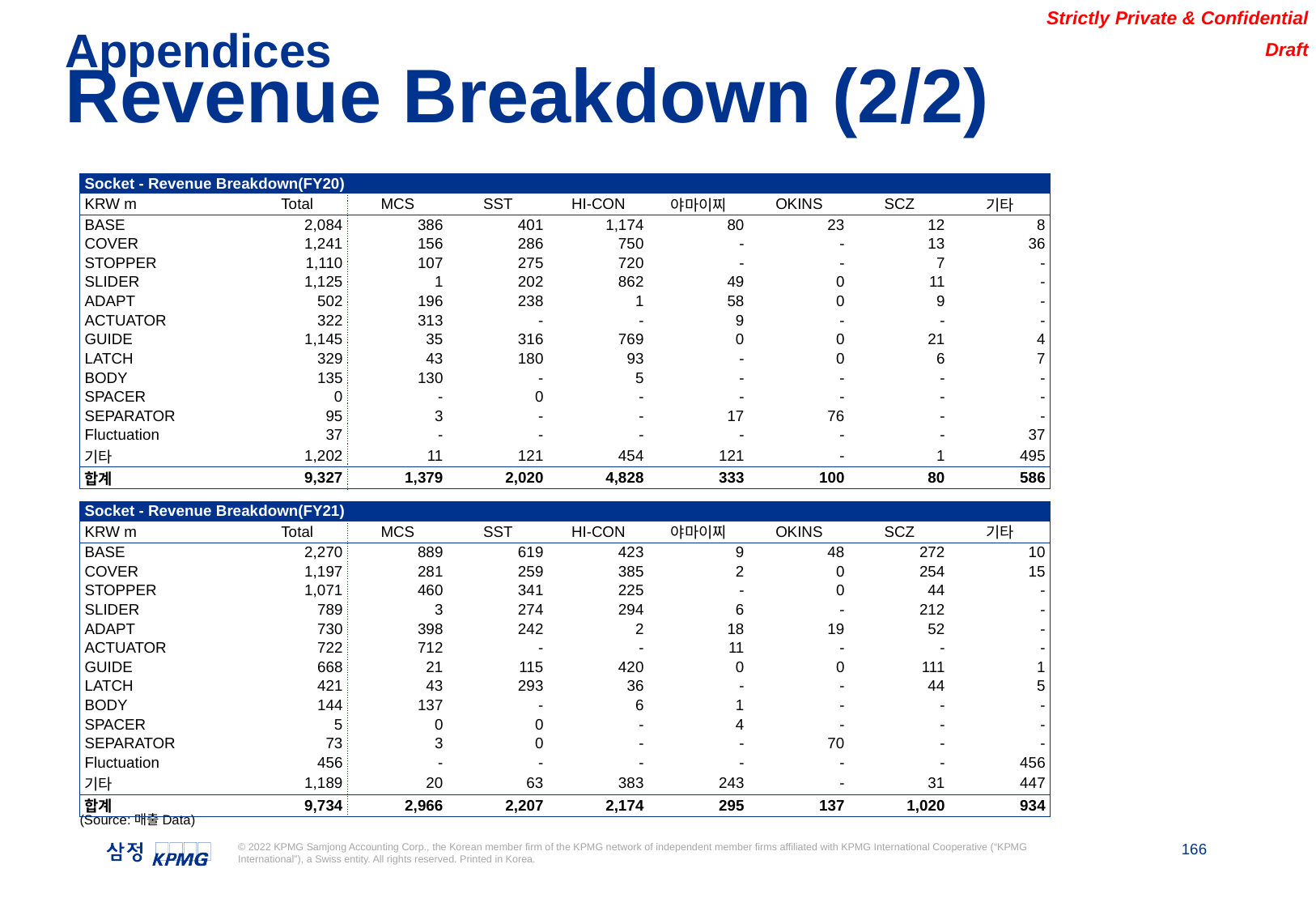

Appendices
Revenue Breakdown (2/2)
| Socket - Revenue Breakdown(FY20) |  |  |  |  |  |  |  |  |
| --- | --- | --- | --- | --- | --- | --- | --- | --- |
| KRW m | Total | MCS | SST | HI-CON | 야마이찌 | OKINS | SCZ | 기타 |
| BASE | 2,084 | 386 | 401 | 1,174 | 80 | 23 | 12 | 8 |
| COVER | 1,241 | 156 | 286 | 750 | - | - | 13 | 36 |
| STOPPER | 1,110 | 107 | 275 | 720 | - | - | 7 | - |
| SLIDER | 1,125 | 1 | 202 | 862 | 49 | 0 | 11 | - |
| ADAPT | 502 | 196 | 238 | 1 | 58 | 0 | 9 | - |
| ACTUATOR | 322 | 313 | - | - | 9 | - | - | - |
| GUIDE | 1,145 | 35 | 316 | 769 | 0 | 0 | 21 | 4 |
| LATCH | 329 | 43 | 180 | 93 | - | 0 | 6 | 7 |
| BODY | 135 | 130 | - | 5 | - | - | - | - |
| SPACER | 0 | - | 0 | - | - | - | - | - |
| SEPARATOR | 95 | 3 | - | - | 17 | 76 | - | - |
| Fluctuation | 37 | - | - | - | - | - | - | 37 |
| 기타 | 1,202 | 11 | 121 | 454 | 121 | - | 1 | 495 |
| 합계 | 9,327 | 1,379 | 2,020 | 4,828 | 333 | 100 | 80 | 586 |
| Socket - Revenue Breakdown(FY21) |  |  |  |  |  |  |  |  |
| --- | --- | --- | --- | --- | --- | --- | --- | --- |
| KRW m | Total | MCS | SST | HI-CON | 야마이찌 | OKINS | SCZ | 기타 |
| BASE | 2,270 | 889 | 619 | 423 | 9 | 48 | 272 | 10 |
| COVER | 1,197 | 281 | 259 | 385 | 2 | 0 | 254 | 15 |
| STOPPER | 1,071 | 460 | 341 | 225 | - | 0 | 44 | - |
| SLIDER | 789 | 3 | 274 | 294 | 6 | - | 212 | - |
| ADAPT | 730 | 398 | 242 | 2 | 18 | 19 | 52 | - |
| ACTUATOR | 722 | 712 | - | - | 11 | - | - | - |
| GUIDE | 668 | 21 | 115 | 420 | 0 | 0 | 111 | 1 |
| LATCH | 421 | 43 | 293 | 36 | - | - | 44 | 5 |
| BODY | 144 | 137 | - | 6 | 1 | - | - | - |
| SPACER | 5 | 0 | 0 | - | 4 | - | - | - |
| SEPARATOR | 73 | 3 | 0 | - | - | 70 | - | - |
| Fluctuation | 456 | - | - | - | - | - | - | 456 |
| 기타 | 1,189 | 20 | 63 | 383 | 243 | - | 31 | 447 |
| 합계 | 9,734 | 2,966 | 2,207 | 2,174 | 295 | 137 | 1,020 | 934 |
(Source:매출Data)